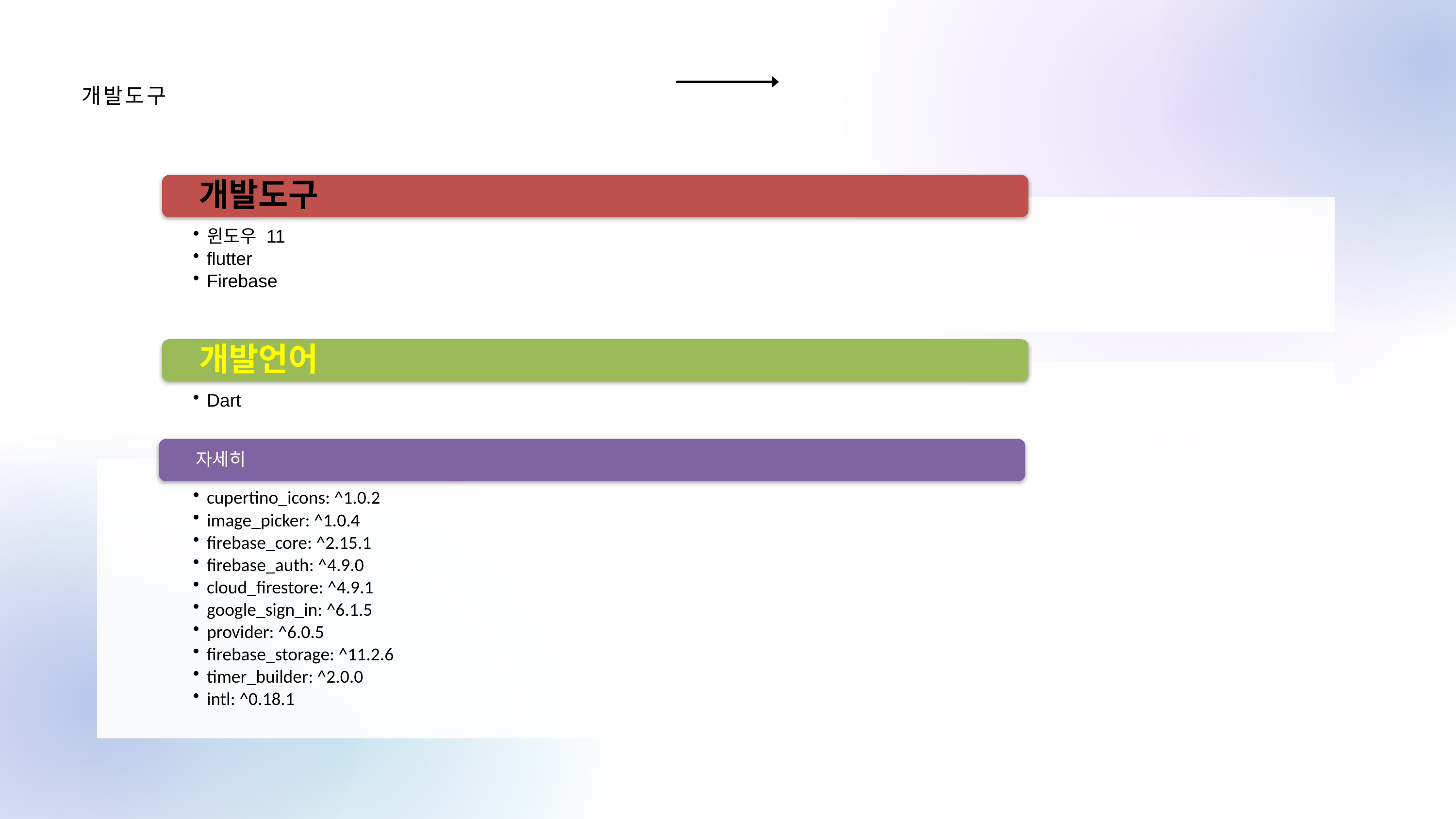

개발도구

윈도우 11
flutter
Firebase
개발도구
Dart
개발언어
cupertino_icons: ^1.0.2
image_picker: ^1.0.4
firebase_core: ^2.15.1
firebase_auth: ^4.9.0
cloud_firestore: ^4.9.1
google_sign_in: ^6.1.5
provider: ^6.0.5
firebase_storage: ^11.2.6
timer_builder: ^2.0.0
intl: ^0.18.1
자세히